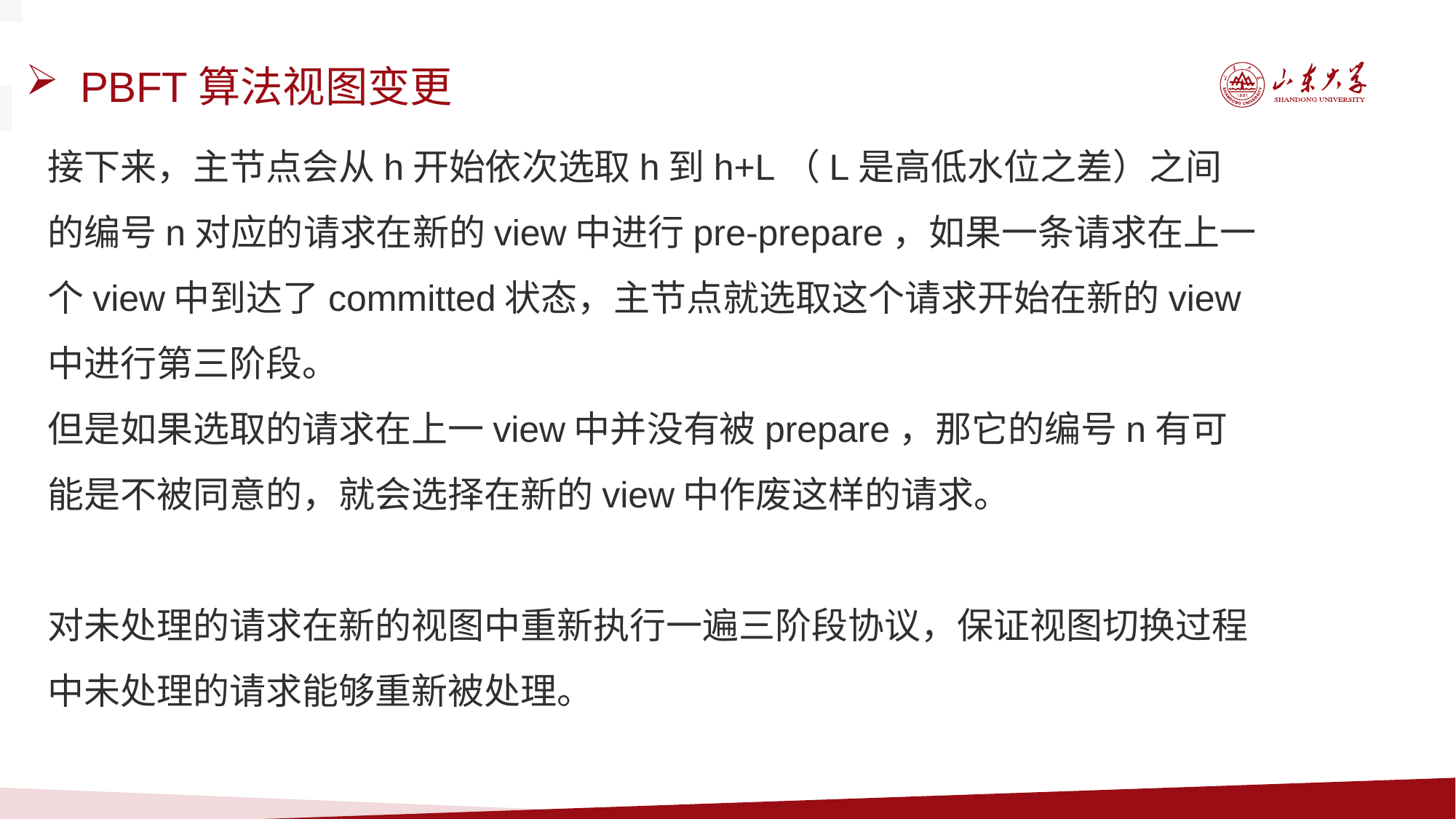

PBFT算法视图变更

接下来，主节点会从h开始依次选取h到h+L（L是高低水位之差）之间的编号n对应的请求在新的view中进行pre-prepare，如果一条请求在上一个view中到达了committed状态，主节点就选取这个请求开始在新的view中进行第三阶段。
但是如果选取的请求在上一view中并没有被prepare，那它的编号n有可能是不被同意的，就会选择在新的view中作废这样的请求。

对未处理的请求在新的视图中重新执行一遍三阶段协议，保证视图切换过程中未处理的请求能够重新被处理。